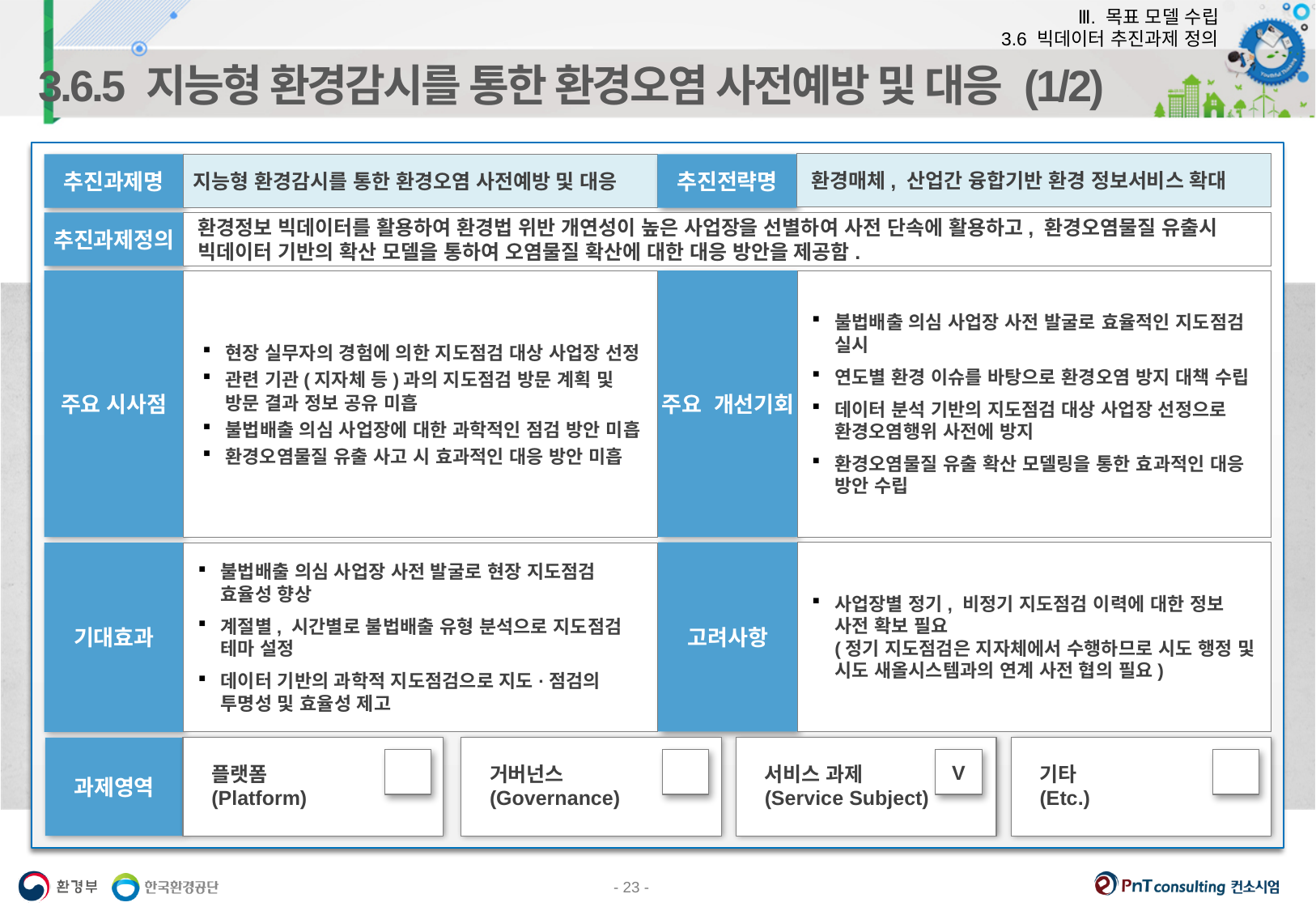

Ⅲ. 목표 모델 수립
3.6 빅데이터 추진과제 정의
3.6.5 지능형 환경감시를 통한 환경오염 사전예방 및 대응 (1/2)
환경매체, 산업간 융합기반 환경 정보서비스 확대
지능형 환경감시를 통한 환경오염 사전예방 및 대응
추진전략명
추진과제명
추진과제정의
환경정보 빅데이터를 활용하여 환경법 위반 개연성이 높은 사업장을 선별하여 사전 단속에 활용하고, 환경오염물질 유출시 빅데이터 기반의 확산 모델을 통하여 오염물질 확산에 대한 대응 방안을 제공함.
주요 시사점
현장 실무자의 경험에 의한 지도점검 대상 사업장 선정
관련 기관(지자체 등)과의 지도점검 방문 계획 및 방문 결과 정보 공유 미흡
불법배출 의심 사업장에 대한 과학적인 점검 방안 미흡
환경오염물질 유출 사고 시 효과적인 대응 방안 미흡
주요  개선기회
불법배출 의심 사업장 사전 발굴로 효율적인 지도점검 실시
연도별 환경 이슈를 바탕으로 환경오염 방지 대책 수립
데이터 분석 기반의 지도점검 대상 사업장 선정으로 환경오염행위 사전에 방지
환경오염물질 유출 확산 모델링을 통한 효과적인 대응 방안 수립
고려사항
사업장별 정기, 비정기 지도점검 이력에 대한 정보 사전 확보 필요
(정기 지도점검은 지자체에서 수행하므로 시도 행정 및 시도 새올시스템과의 연계 사전 협의 필요)
기대효과
불법배출 의심 사업장 사전 발굴로 현장 지도점검 효율성 향상
계절별, 시간별로 불법배출 유형 분석으로 지도점검 테마 설정
데이터 기반의 과학적 지도점검으로 지도·점검의 투명성 및 효율성 제고
과제영역
플랫폼
(Platform)

거버넌스
(Governance)

서비스 과제
(Service Subject)
V
기타
(Etc.)